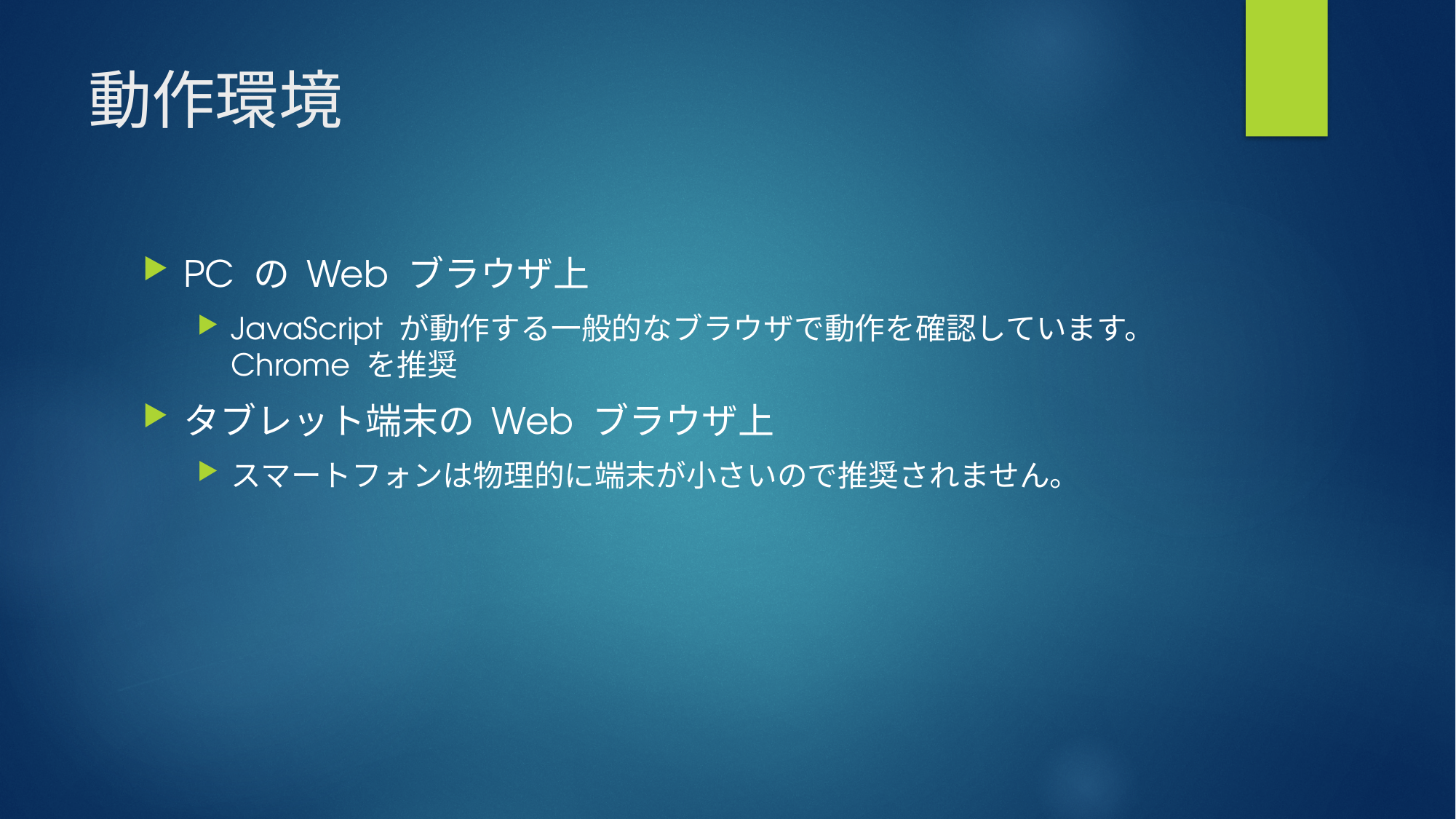

# 動作環境
PC の Web ブラウザ上
JavaScript が動作する一般的なブラウザで動作を確認しています。
Chrome を推奨
タブレット端末の Web ブラウザ上
スマートフォンは物理的に端末が小さいので推奨されません。